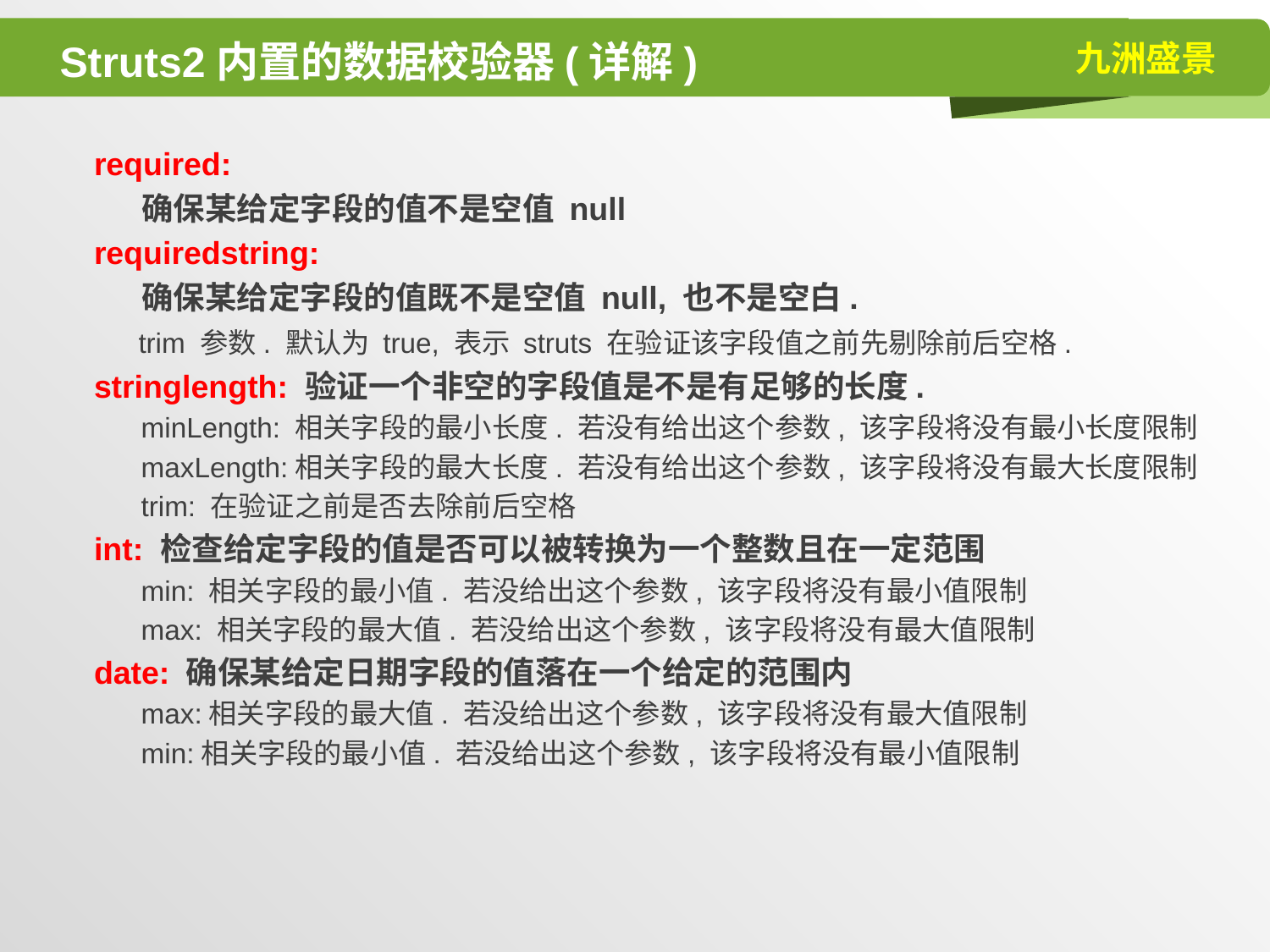

# Struts2内置的数据校验器(详解)
required:
	确保某给定字段的值不是空值 null
requiredstring:
	确保某给定字段的值既不是空值 null, 也不是空白.
     trim 参数. 默认为 true, 表示 struts 在验证该字段值之前先剔除前后空格.
stringlength: 验证一个非空的字段值是不是有足够的长度.
      minLength: 相关字段的最小长度. 若没有给出这个参数, 该字段将没有最小长度限制
      maxLength:相关字段的最大长度. 若没有给出这个参数, 该字段将没有最大长度限制
      trim: 在验证之前是否去除前后空格
int: 检查给定字段的值是否可以被转换为一个整数且在一定范围
      min: 相关字段的最小值. 若没给出这个参数, 该字段将没有最小值限制
      max: 相关字段的最大值. 若没给出这个参数, 该字段将没有最大值限制
date: 确保某给定日期字段的值落在一个给定的范围内
      max:相关字段的最大值. 若没给出这个参数, 该字段将没有最大值限制
      min:相关字段的最小值. 若没给出这个参数, 该字段将没有最小值限制